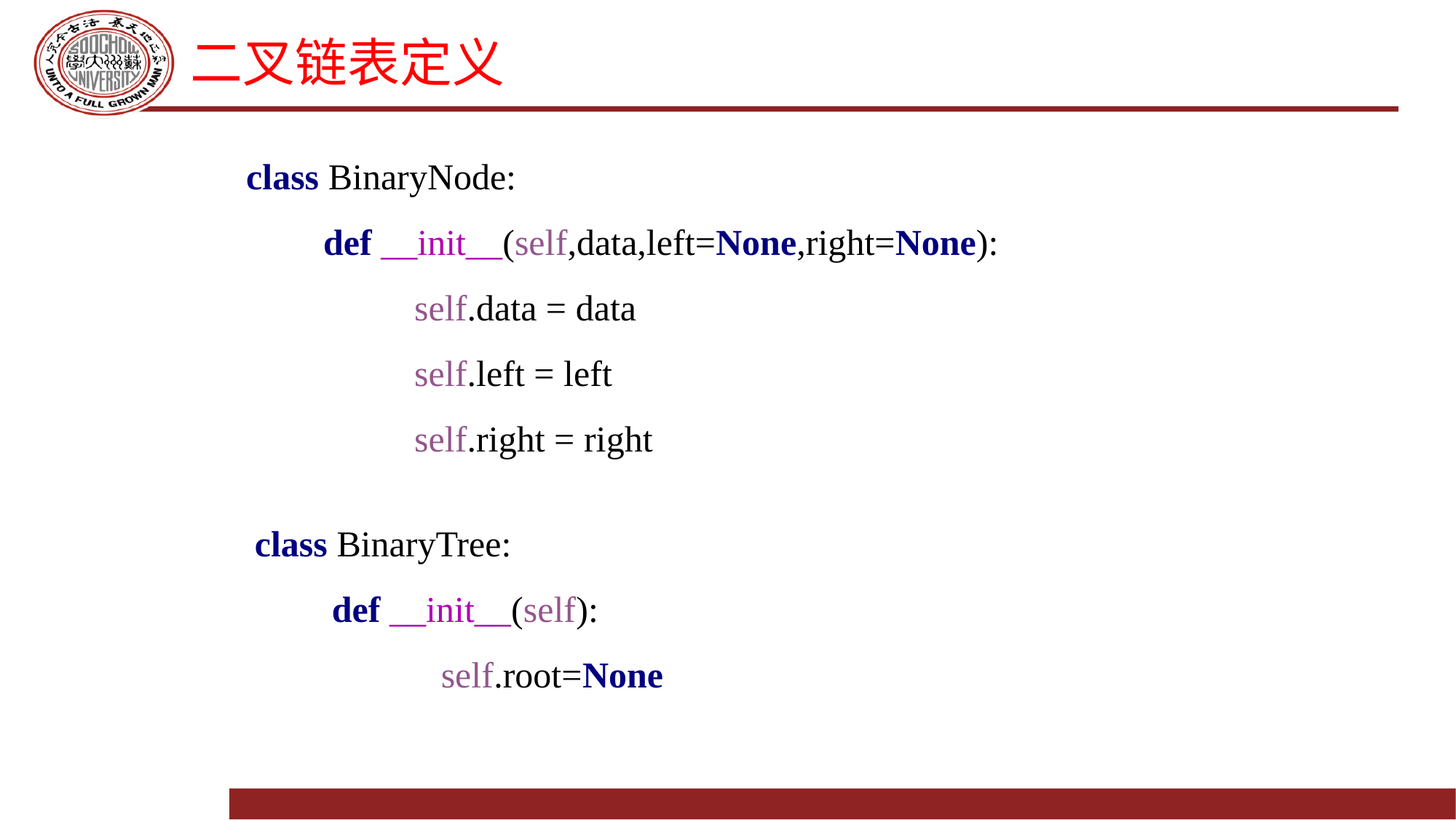

# 二叉链表定义
class BinaryNode:
    	def __init__(self,data,left=None,right=None):
      	          self.data = data
       	          self.left = left
        	          self.right = right
class BinaryTree:
	def __init__(self):
                        self.root=None